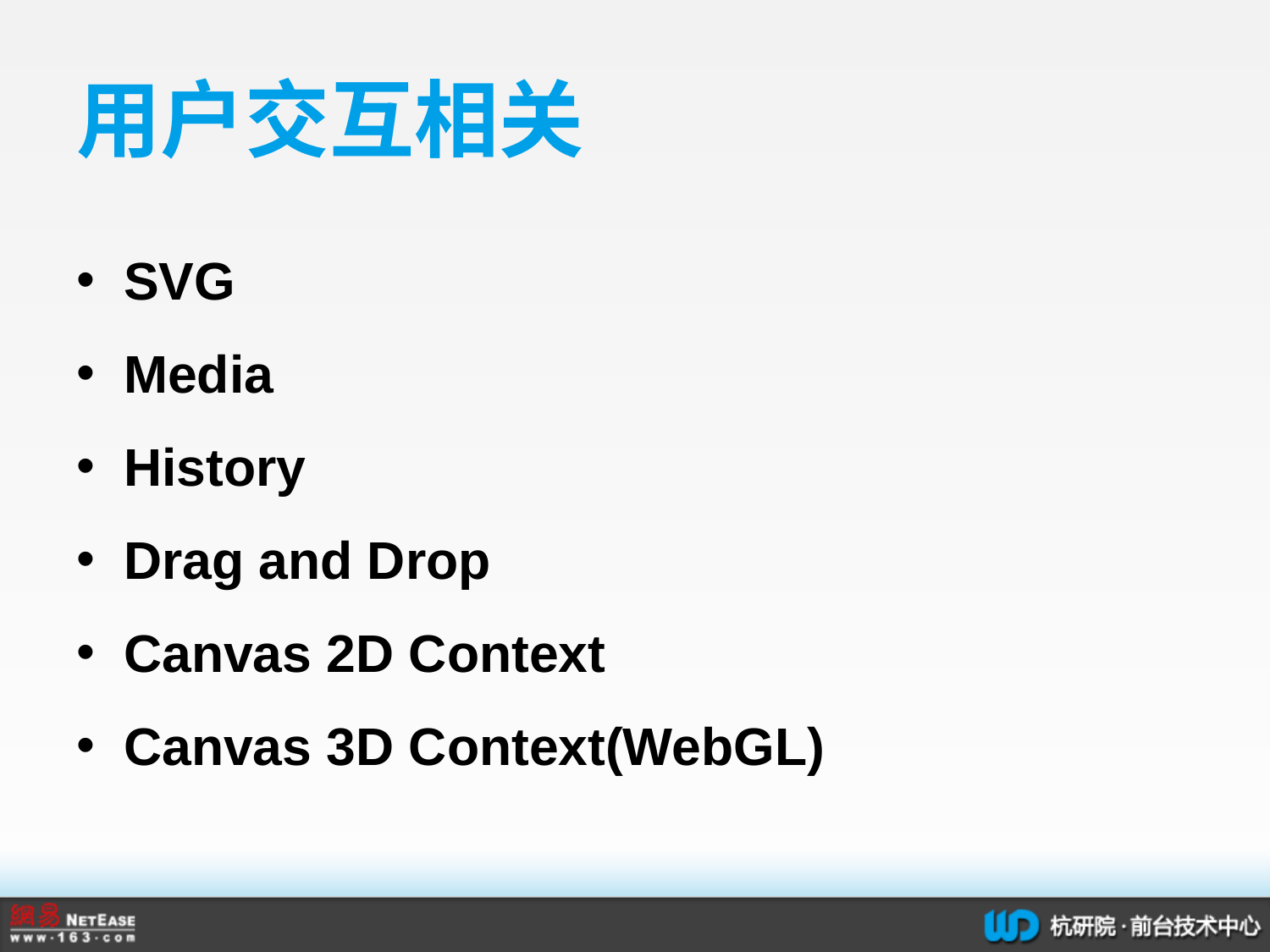

# 用户交互相关
SVG
Media
History
Drag and Drop
Canvas 2D Context
Canvas 3D Context(WebGL)